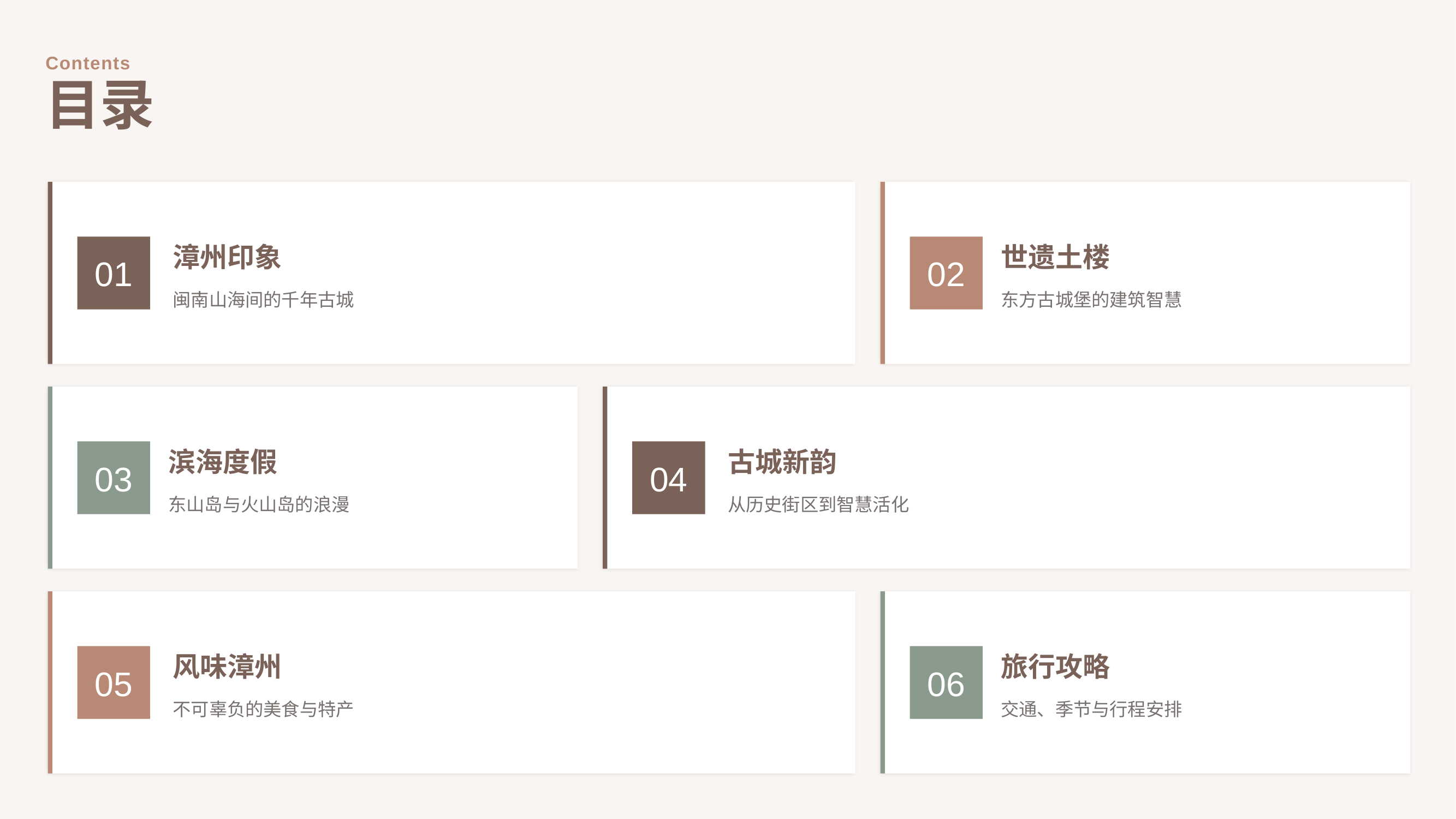

Contents
目录

01

漳州印象
02

世遗土楼
闽南山海间的千年古城
东方古城堡的建筑智慧

03

滨海度假
04

古城新韵
东山岛与火山岛的浪漫
从历史街区到智慧活化

05

风味漳州
06

旅行攻略
不可辜负的美食与特产
交通、季节与行程安排